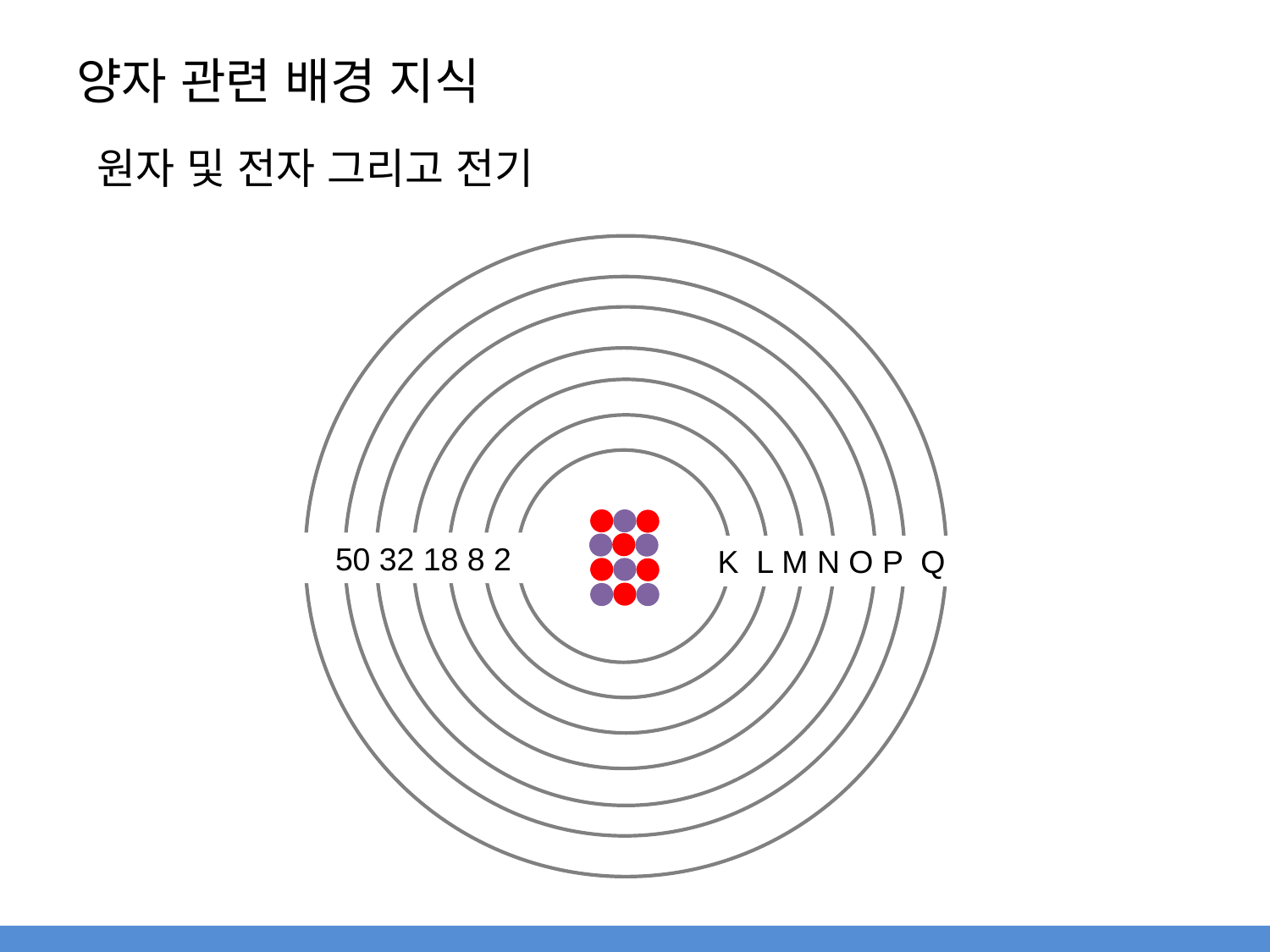

# 양자 관련 배경 지식
원자 및 전자 그리고 전기

     50 32 18 8 2
K  L M N O P  Q